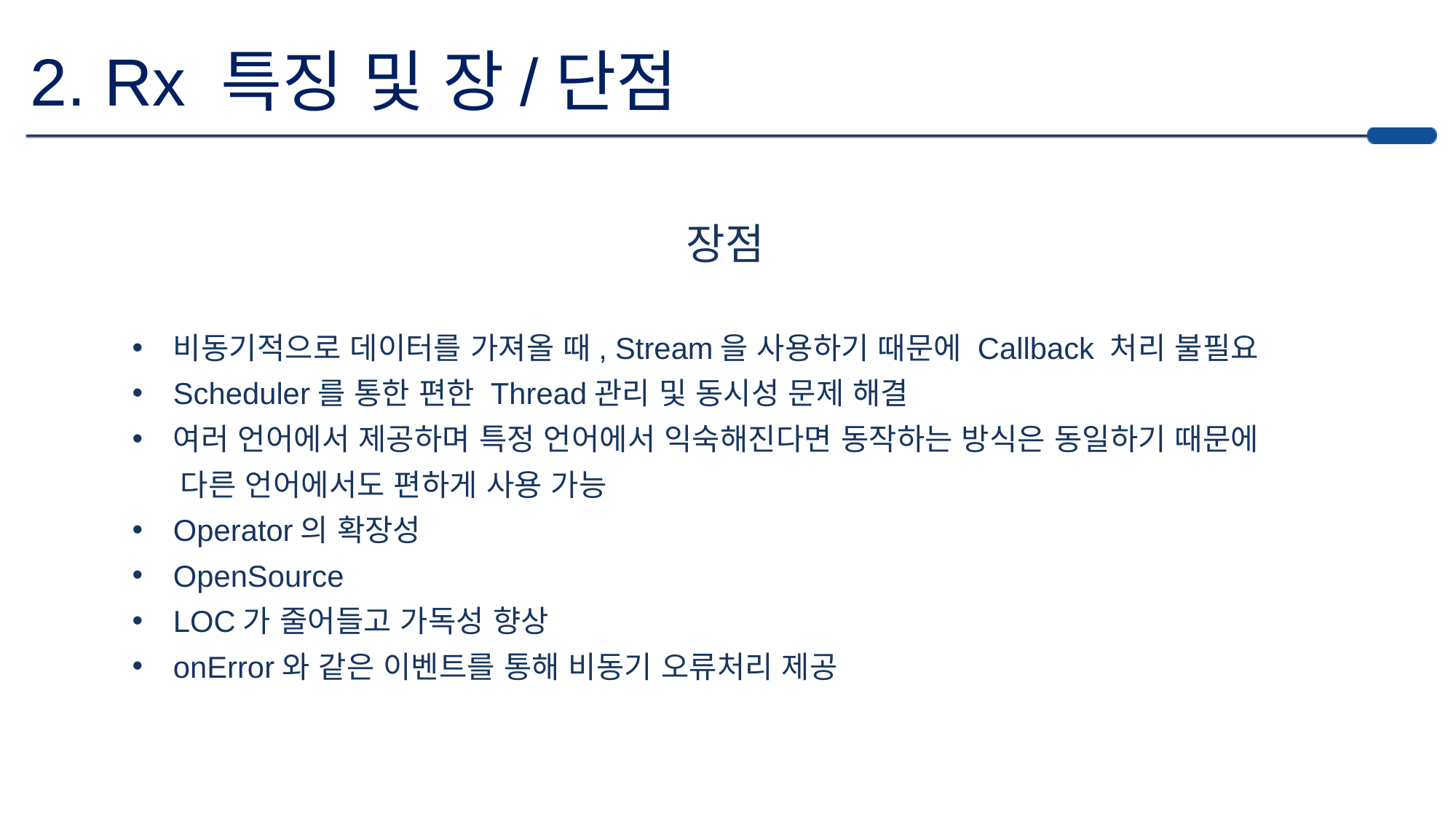

2. Rx 특징 및 장/단점
장점
비동기적으로 데이터를 가져올 때, Stream을 사용하기 때문에 Callback 처리 불필요
Scheduler를 통한 편한 Thread관리 및 동시성 문제 해결
여러 언어에서 제공하며 특정 언어에서 익숙해진다면 동작하는 방식은 동일하기 때문에
      다른 언어에서도 편하게 사용 가능
Operator의 확장성
OpenSource
LOC가 줄어들고 가독성 향상
onError와 같은 이벤트를 통해 비동기 오류처리 제공